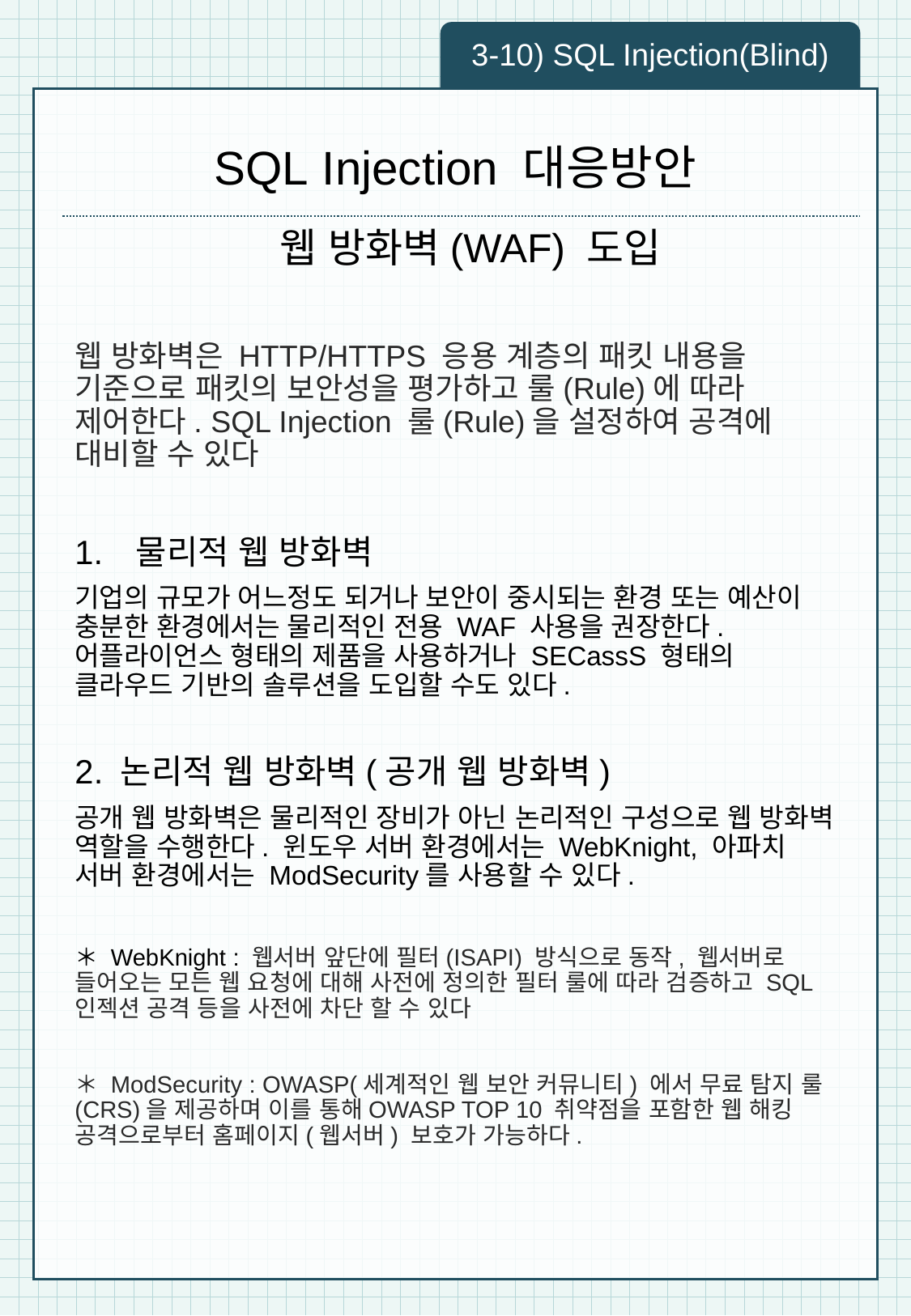

3-10) SQL Injection(Blind)

# SQL Injection 대응방안
  웹 방화벽(WAF) 도입

웹 방화벽은 HTTP/HTTPS 응용 계층의 패킷 내용을 기준으로 패킷의 보안성을 평가하고 룰(Rule)에 따라 제어한다. SQL Injection 룰(Rule)을 설정하여 공격에 대비할 수 있다
물리적 웹 방화벽
기업의 규모가 어느정도 되거나 보안이 중시되는 환경 또는 예산이 충분한 환경에서는 물리적인 전용 WAF 사용을 권장한다. 어플라이언스 형태의 제품을 사용하거나 SECassS 형태의 클라우드 기반의 솔루션을 도입할 수도 있다.

2. 논리적 웹 방화벽(공개 웹 방화벽)
공개 웹 방화벽은 물리적인 장비가 아닌 논리적인 구성으로 웹 방화벽 역할을 수행한다. 윈도우 서버 환경에서는 WebKnight, 아파치 서버 환경에서는 ModSecurity를 사용할 수 있다.

＊ WebKnight : 웹서버 앞단에 필터(ISAPI) 방식으로 동작, 웹서버로 들어오는 모든 웹 요청에 대해 사전에 정의한 필터 룰에 따라 검증하고 SQL 인젝션 공격 등을 사전에 차단 할 수 있다

＊ ModSecurity : OWASP(세계적인 웹 보안 커뮤니티) 에서 무료 탐지 룰(CRS)을 제공하며 이를 통해OWASP TOP 10 취약점을 포함한 웹 해킹 공격으로부터 홈페이지(웹서버) 보호가 가능하다.